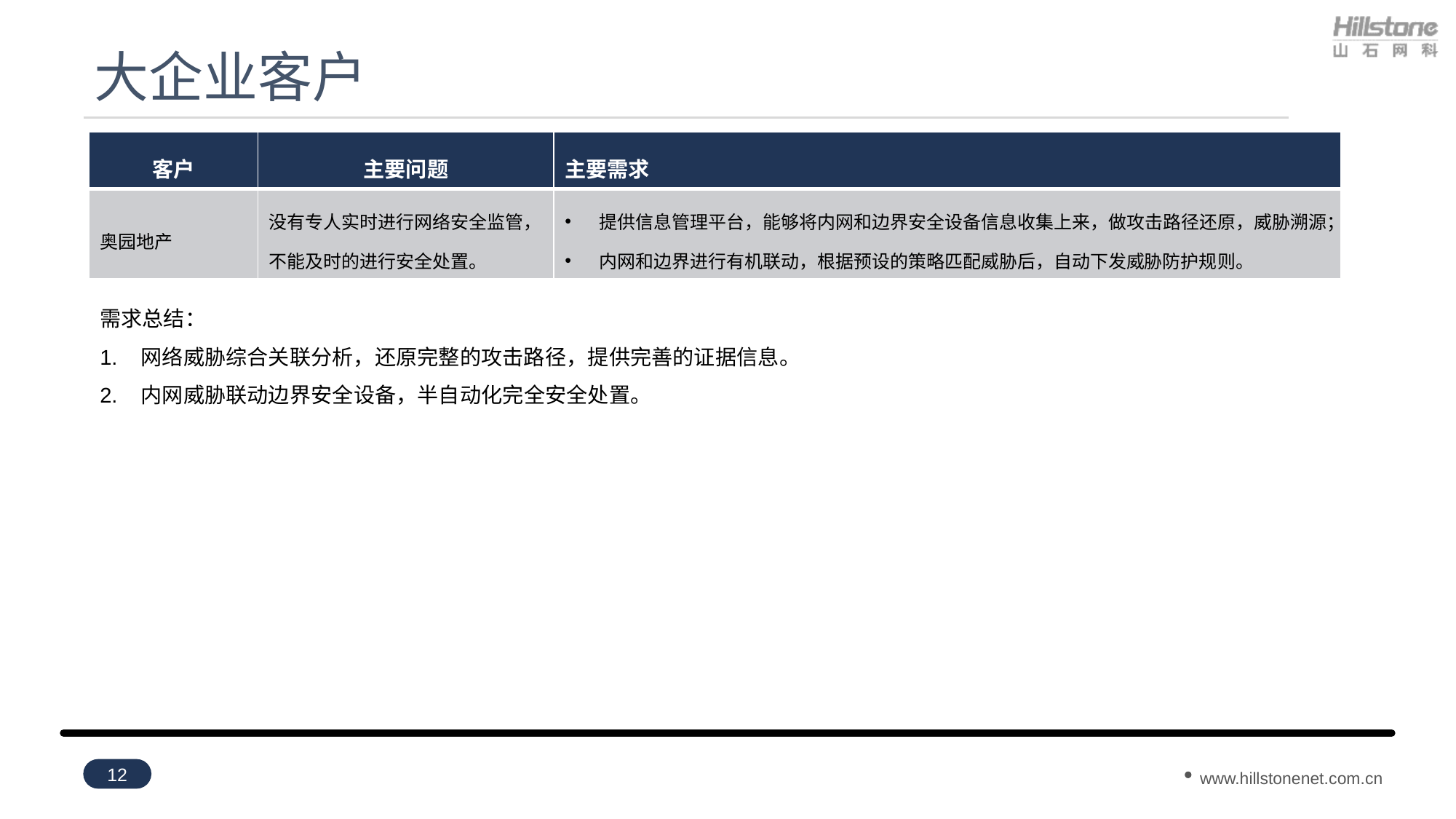

# 大企业客户
| 客户 | 主要问题 | 主要需求 |
| --- | --- | --- |
| 奥园地产 | 没有专人实时进行网络安全监管，不能及时的进行安全处置。 | 提供信息管理平台，能够将内网和边界安全设备信息收集上来，做攻击路径还原，威胁溯源； 内网和边界进行有机联动，根据预设的策略匹配威胁后，自动下发威胁防护规则。 |
需求总结：
网络威胁综合关联分析，还原完整的攻击路径，提供完善的证据信息。
内网威胁联动边界安全设备，半自动化完全安全处置。
12